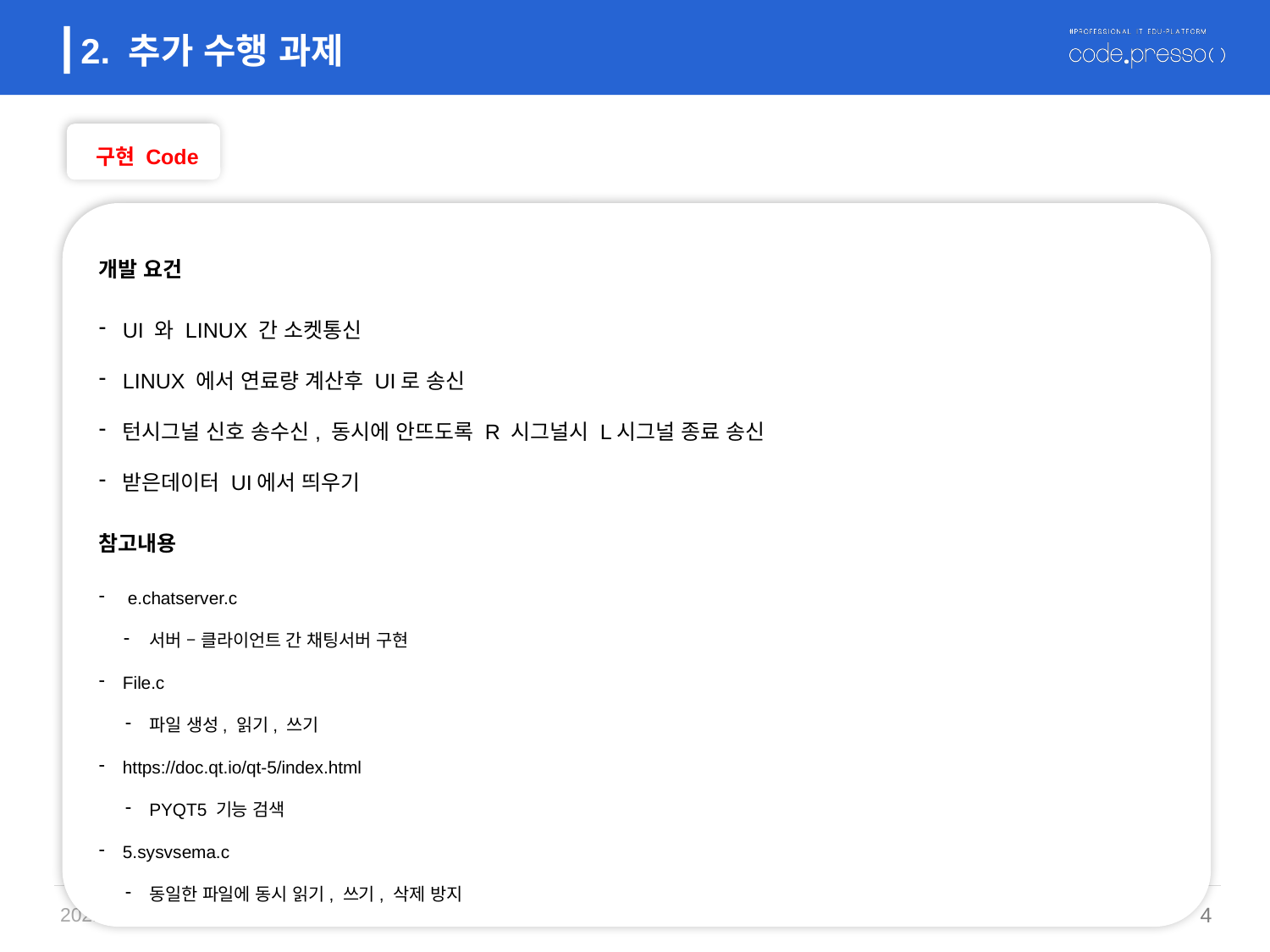

2. 추가 수행 과제
구현 Code

개발 요건
UI 와 LINUX 간 소켓통신
LINUX 에서 연료량 계산후 UI로 송신
턴시그널 신호 송수신, 동시에 안뜨도록 R 시그널시 L시그널 종료 송신
받은데이터 UI에서 띄우기

참고내용
 e.chatserver.c
서버 – 클라이언트 간 채팅서버 구현
File.c
파일 생성, 읽기, 쓰기
https://doc.qt.io/qt-5/index.html
PYQT5 기능 검색
5.sysvsema.c
동일한 파일에 동시 읽기, 쓰기, 삭제 방지